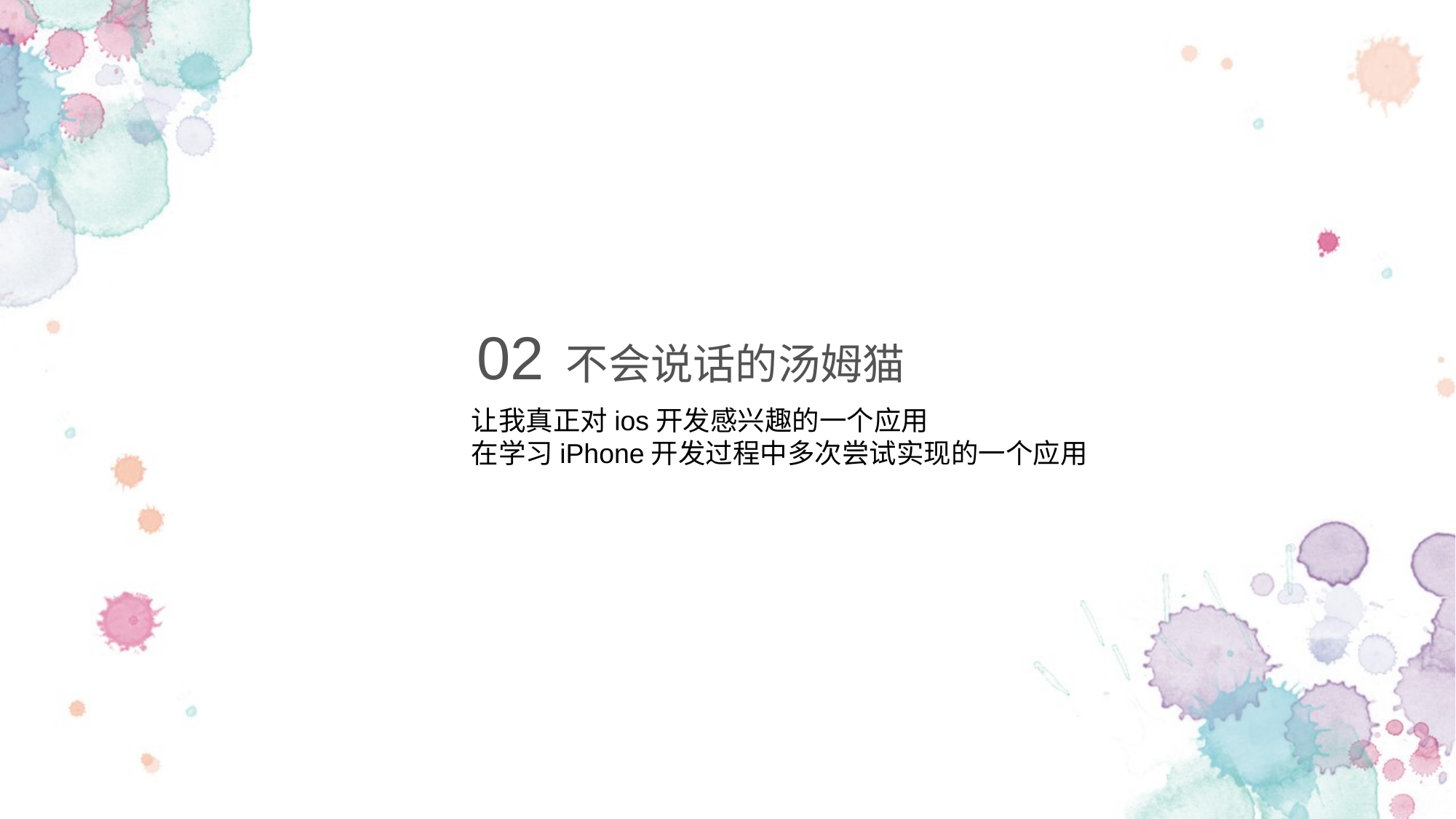

02 不会说话的汤姆猫
让我真正对ios开发感兴趣的一个应用
在学习iPhone开发过程中多次尝试实现的一个应用